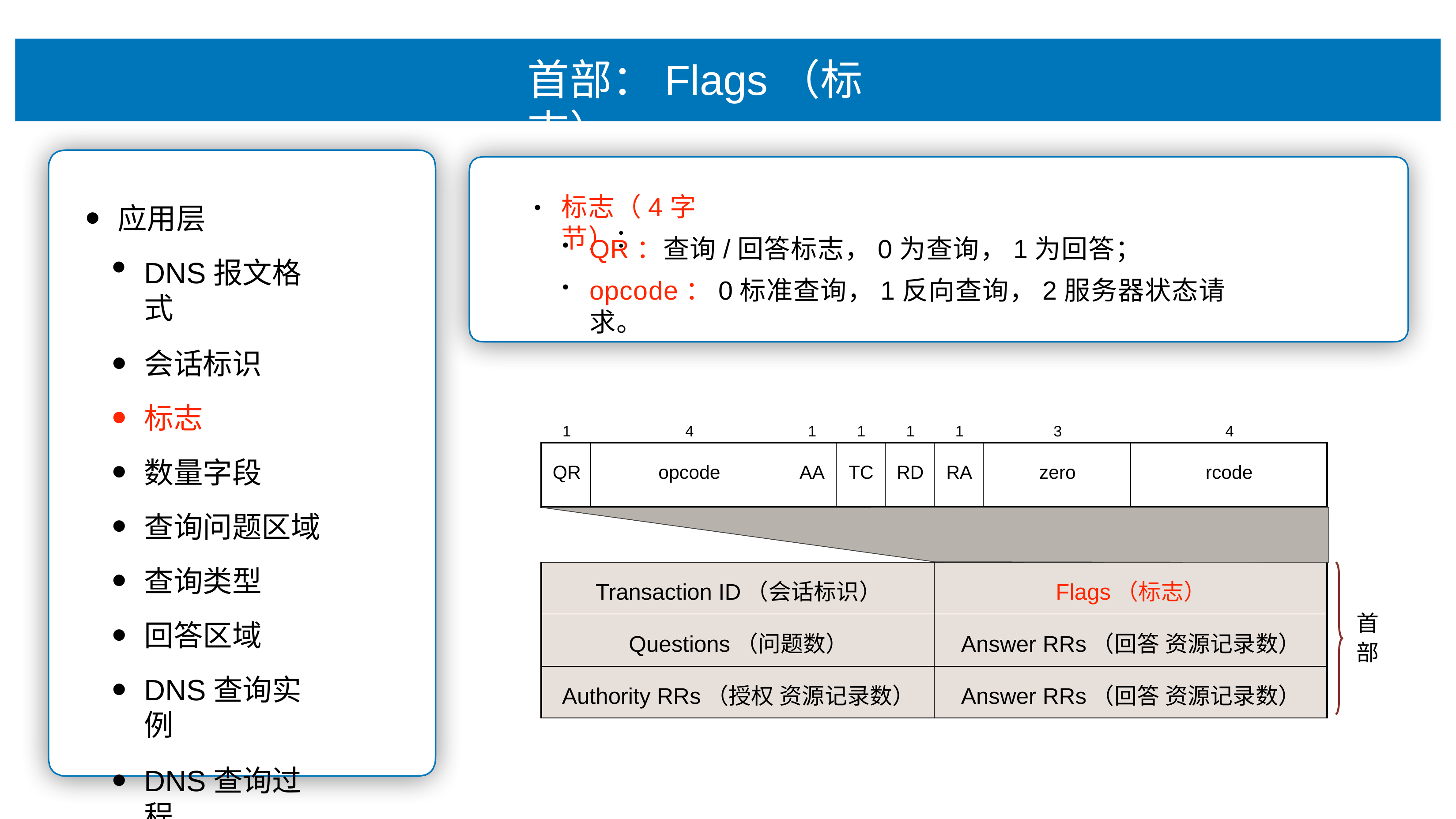

# ⾸部：Flags（标志）

标志（4字节）：
•
应⽤层
DNS报⽂格式
会话标识
标志
数量字段
查询问题区域
查询类型
回答区域
DNS查询实例
DNS查询过程
QR：查询/回答标志，0为查询，1为回答；
opcode：0标准查询，1反向查询，2服务器状态请求。
1
4
1
1
1
1
3
4
| QR | opcode | AA | TC | RD | RA | zero | rcode |
| --- | --- | --- | --- | --- | --- | --- | --- |

| Transaction ID（会话标识） | Flags（标志） |
| --- | --- |
| Questions（问题数） | Answer RRs（回答 资源记录数） |
| Authority RRs（授权 资源记录数） | Answer RRs（回答 资源记录数） |
⾸ 部